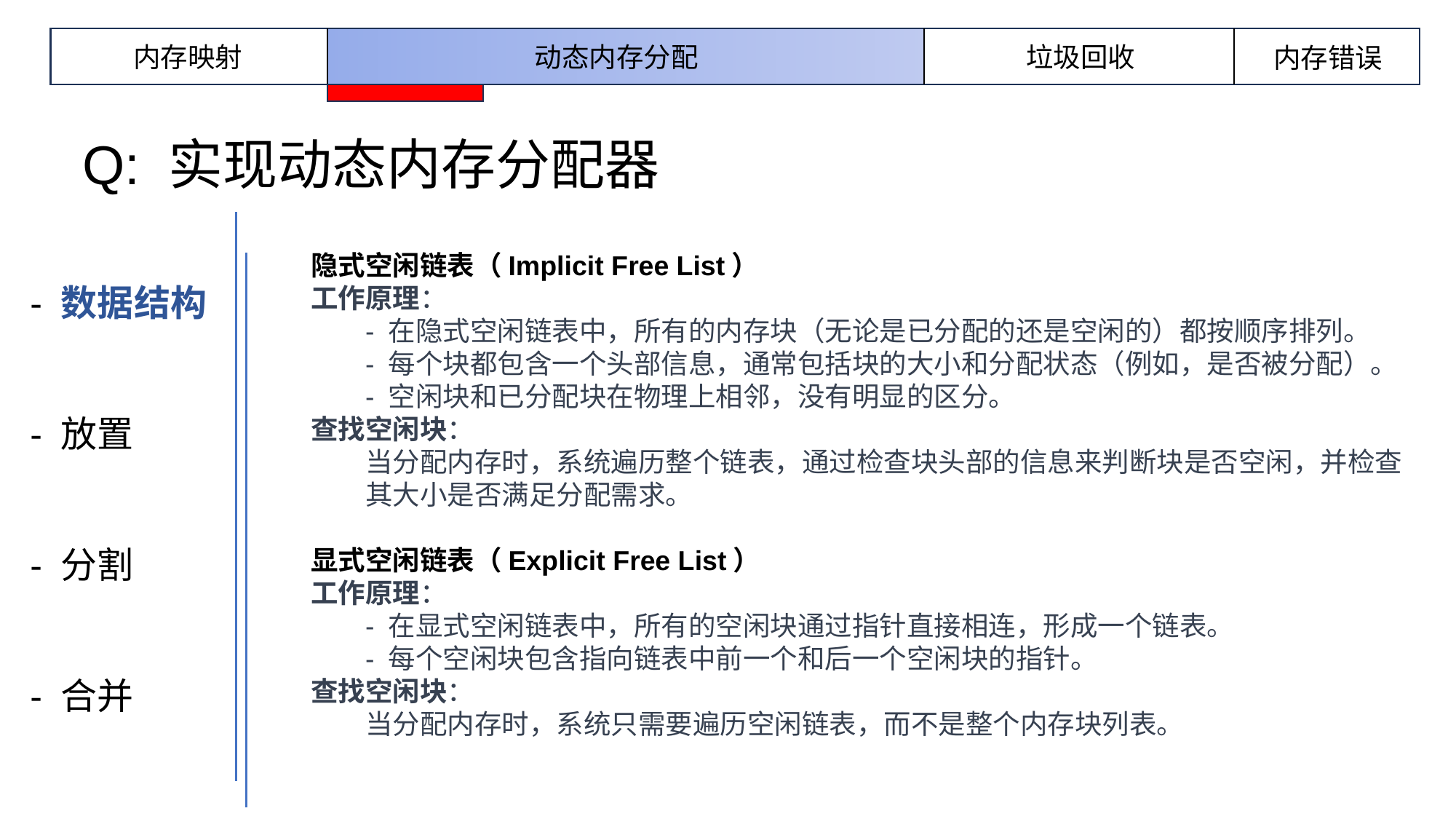

内存映射
动态内存分配
垃圾回收
内存错误

Q: 实现动态内存分配器
隐式空闲链表（Implicit Free List）
工作原理：
- 在隐式空闲链表中，所有的内存块（无论是已分配的还是空闲的）都按顺序排列。
- 每个块都包含一个头部信息，通常包括块的大小和分配状态（例如，是否被分配）。
- 空闲块和已分配块在物理上相邻，没有明显的区分。
查找空闲块：
当分配内存时，系统遍历整个链表，通过检查块头部的信息来判断块是否空闲，并检查其大小是否满足分配需求。

显式空闲链表（Explicit Free List）
工作原理：
- 在显式空闲链表中，所有的空闲块通过指针直接相连，形成一个链表。
- 每个空闲块包含指向链表中前一个和后一个空闲块的指针。
查找空闲块：
当分配内存时，系统只需要遍历空闲链表，而不是整个内存块列表。
- 数据结构

- 放置

- 分割

- 合并